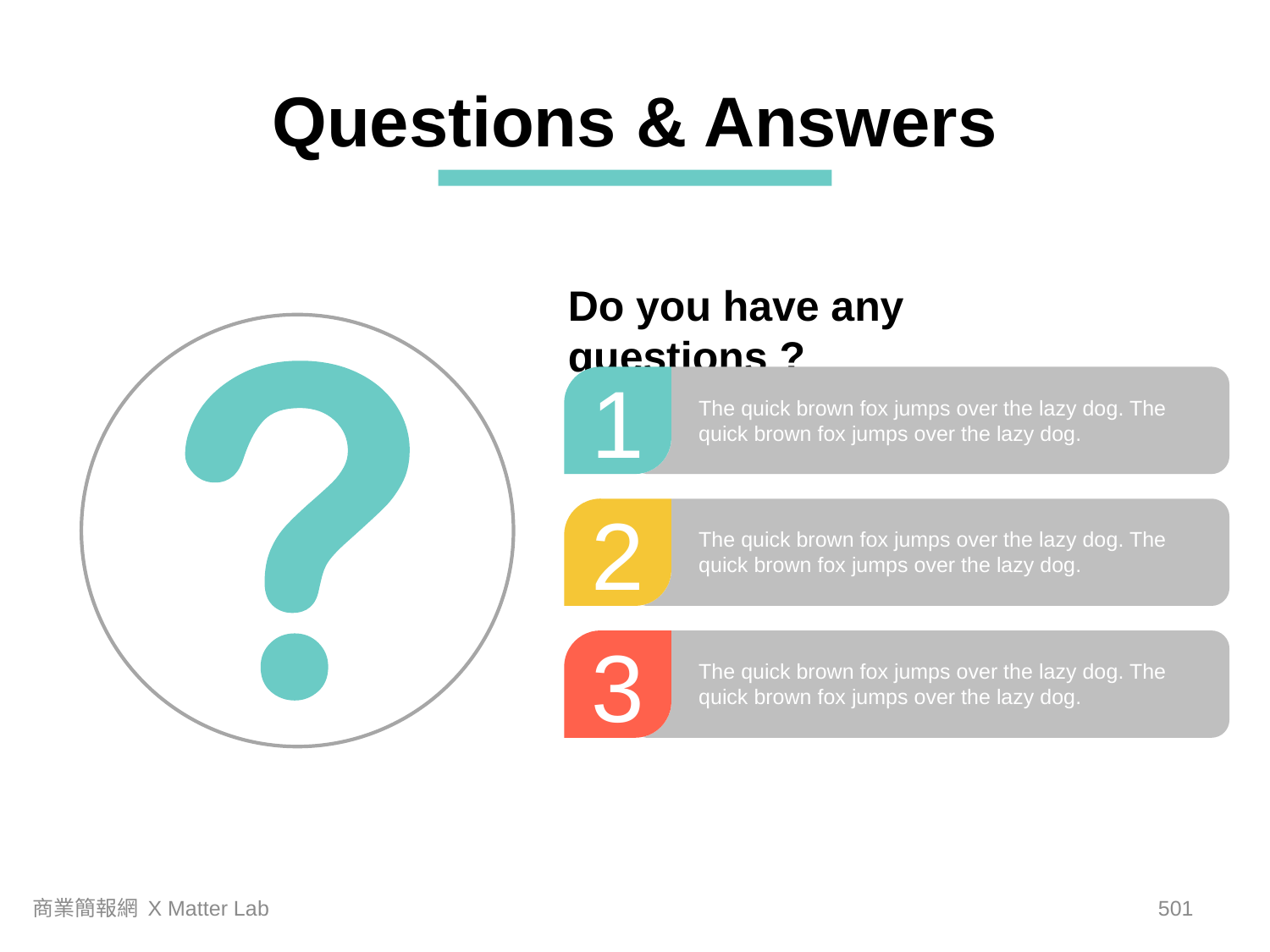

Questions & Answers

Do you have any questions ?

1

The quick brown fox jumps over the lazy dog. The quick brown fox jumps over the lazy dog.
2

The quick brown fox jumps over the lazy dog. The quick brown fox jumps over the lazy dog.
3

The quick brown fox jumps over the lazy dog. The quick brown fox jumps over the lazy dog.
商業簡報網 X Matter Lab
501